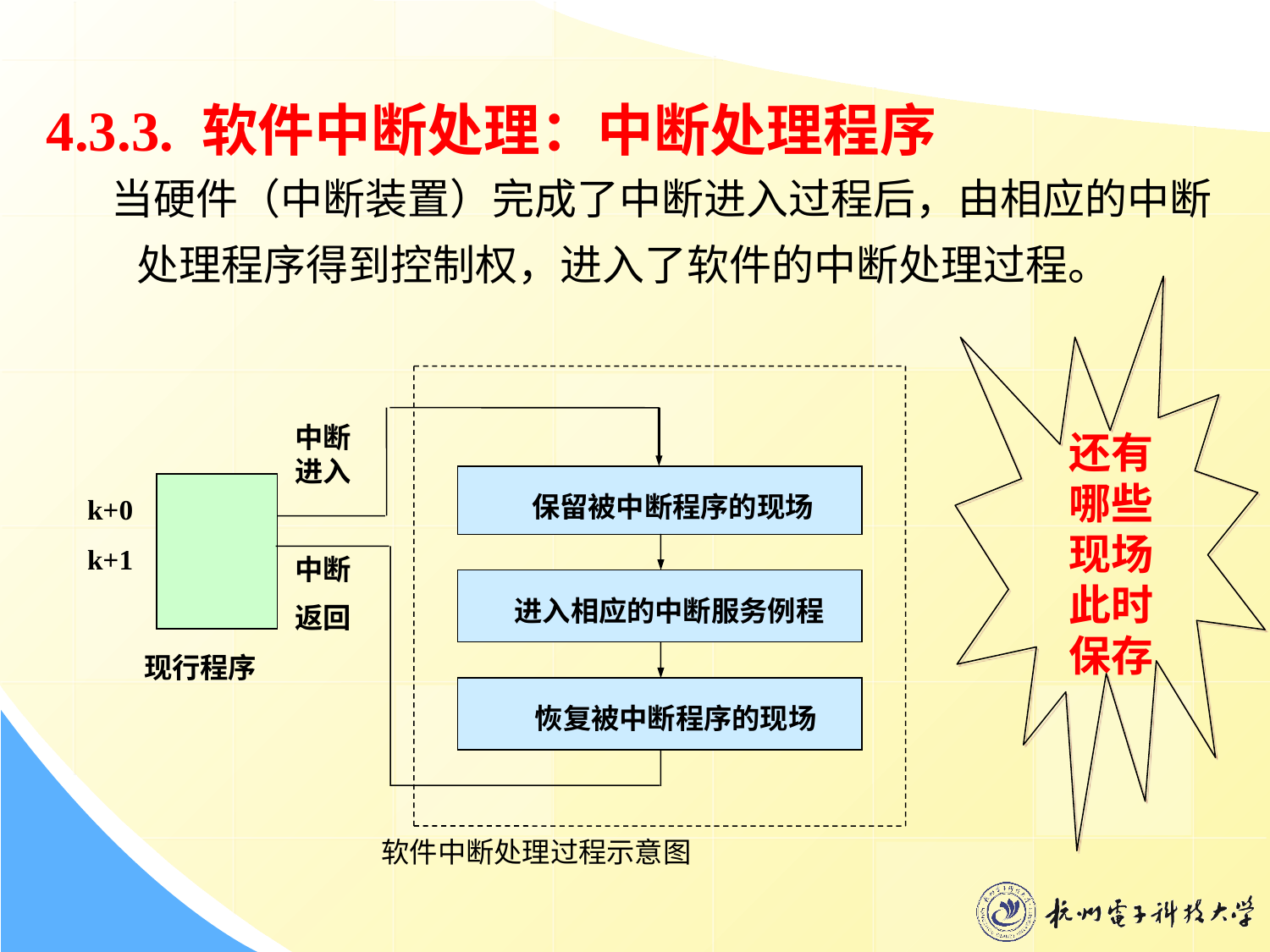

4.3.3. 软件中断处理：中断处理程序
    当硬件（中断装置）完成了中断进入过程后，由相应的中断处理程序得到控制权，进入了软件的中断处理过程。

还有哪些现场此时保存

中断进入
   保留被中断程序的现场

k+0

k+1

中断
返回

  进入相应的中断服务例程

现行程序
    恢复被中断程序的现场

软件中断处理过程示意图